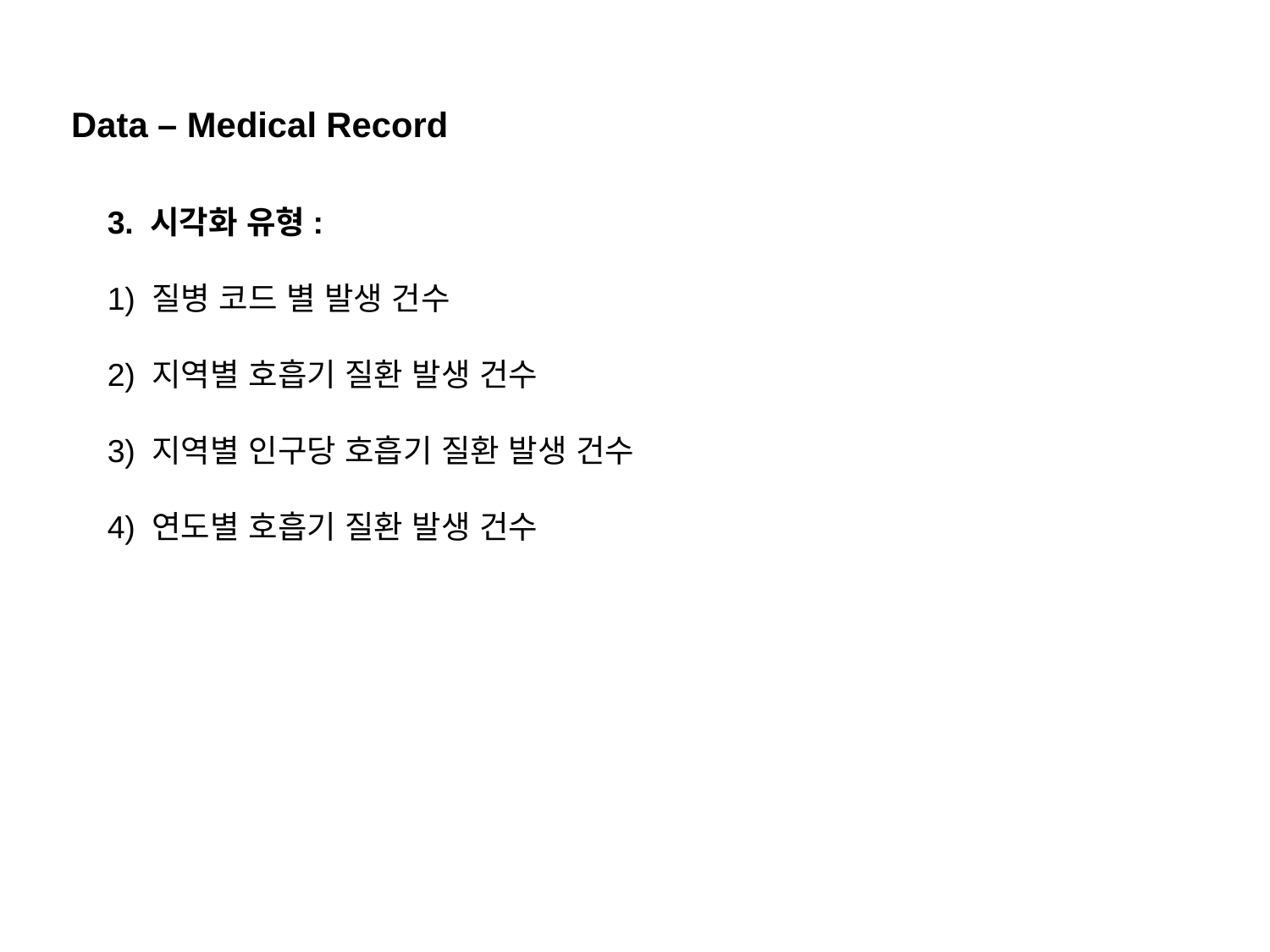

Data – Medical Record
3. 시각화 유형:
1) 질병 코드 별 발생 건수

2) 지역별 호흡기 질환 발생 건수

3) 지역별 인구당 호흡기 질환 발생 건수

4) 연도별 호흡기 질환 발생 건수